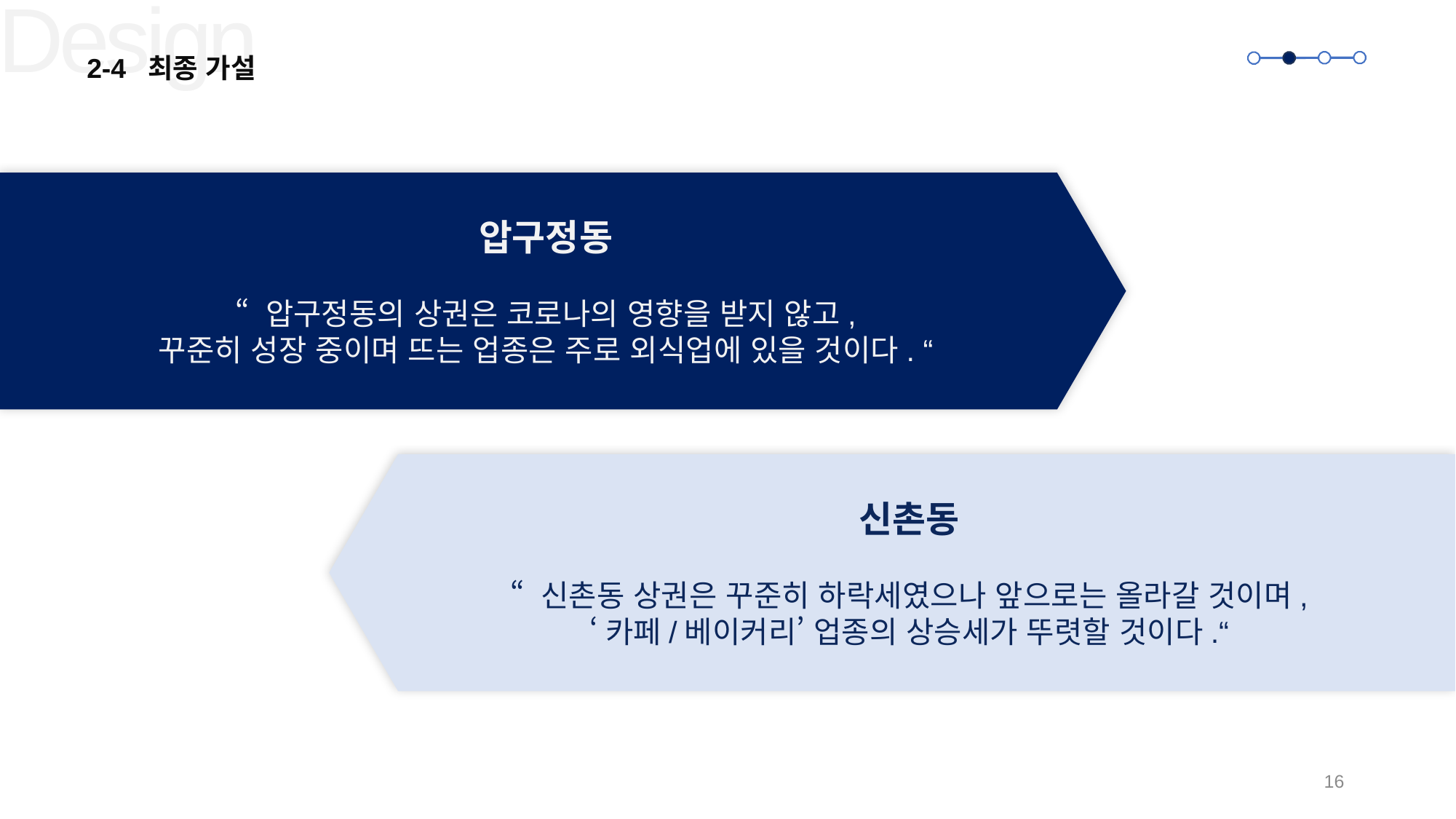

Design
2-4  최종 가설

압구정동

“ 압구정동의 상권은 코로나의 영향을 받지 않고,
꾸준히 성장 중이며 뜨는 업종은 주로 외식업에 있을 것이다. “
신촌동

“ 신촌동 상권은 꾸준히 하락세였으나 앞으로는 올라갈 것이며,
‘카페/베이커리’ 업종의 상승세가 뚜렷할 것이다.“
16